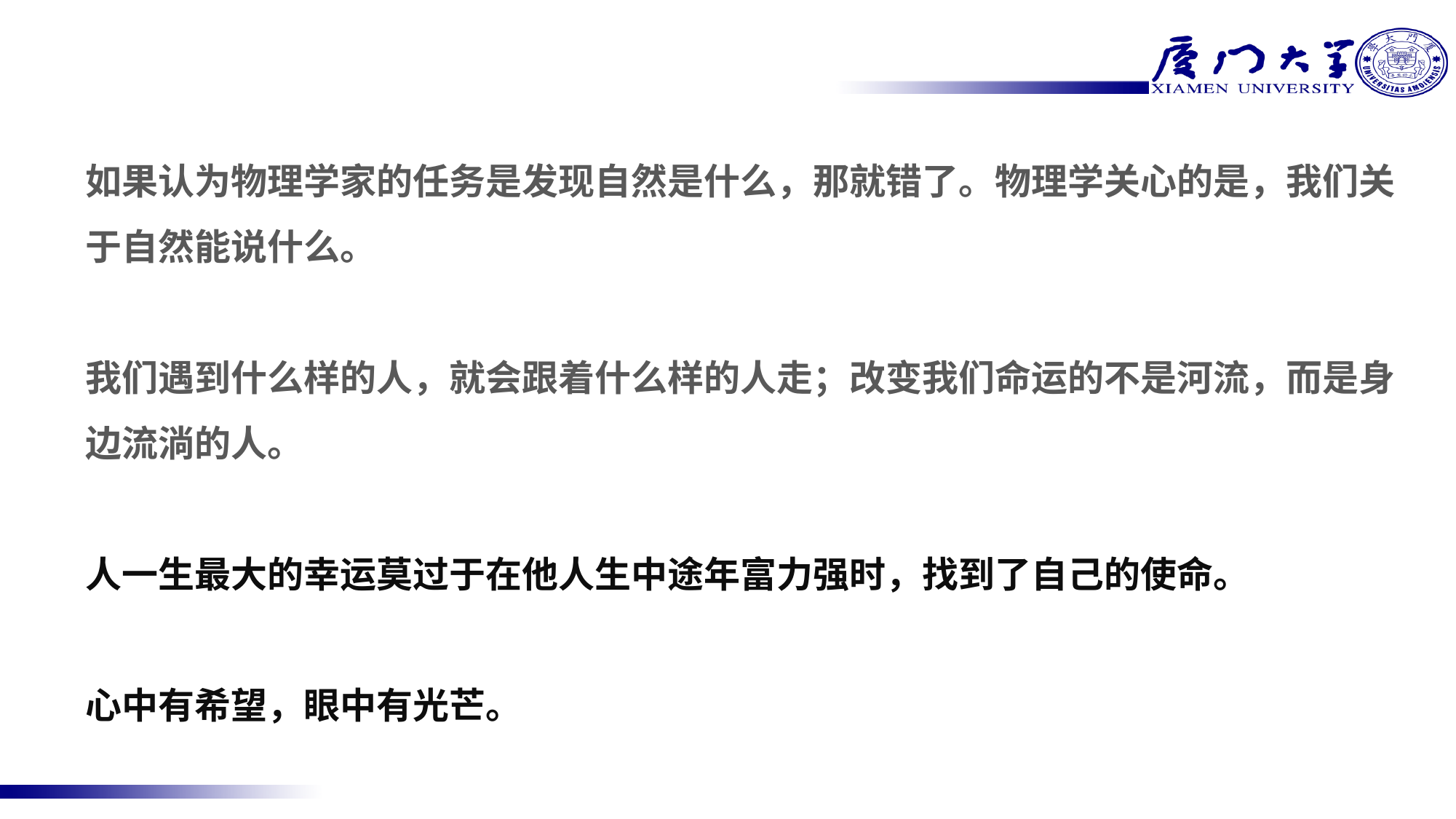

如果认为物理学家的任务是发现自然是什么，那就错了。物理学关心的是，我们关于自然能说什么。

我们遇到什么样的人，就会跟着什么样的人走；改变我们命运的不是河流，而是身边流淌的人。

人一生最大的幸运莫过于在他人生中途年富力强时，找到了自己的使命。

心中有希望，眼中有光芒。